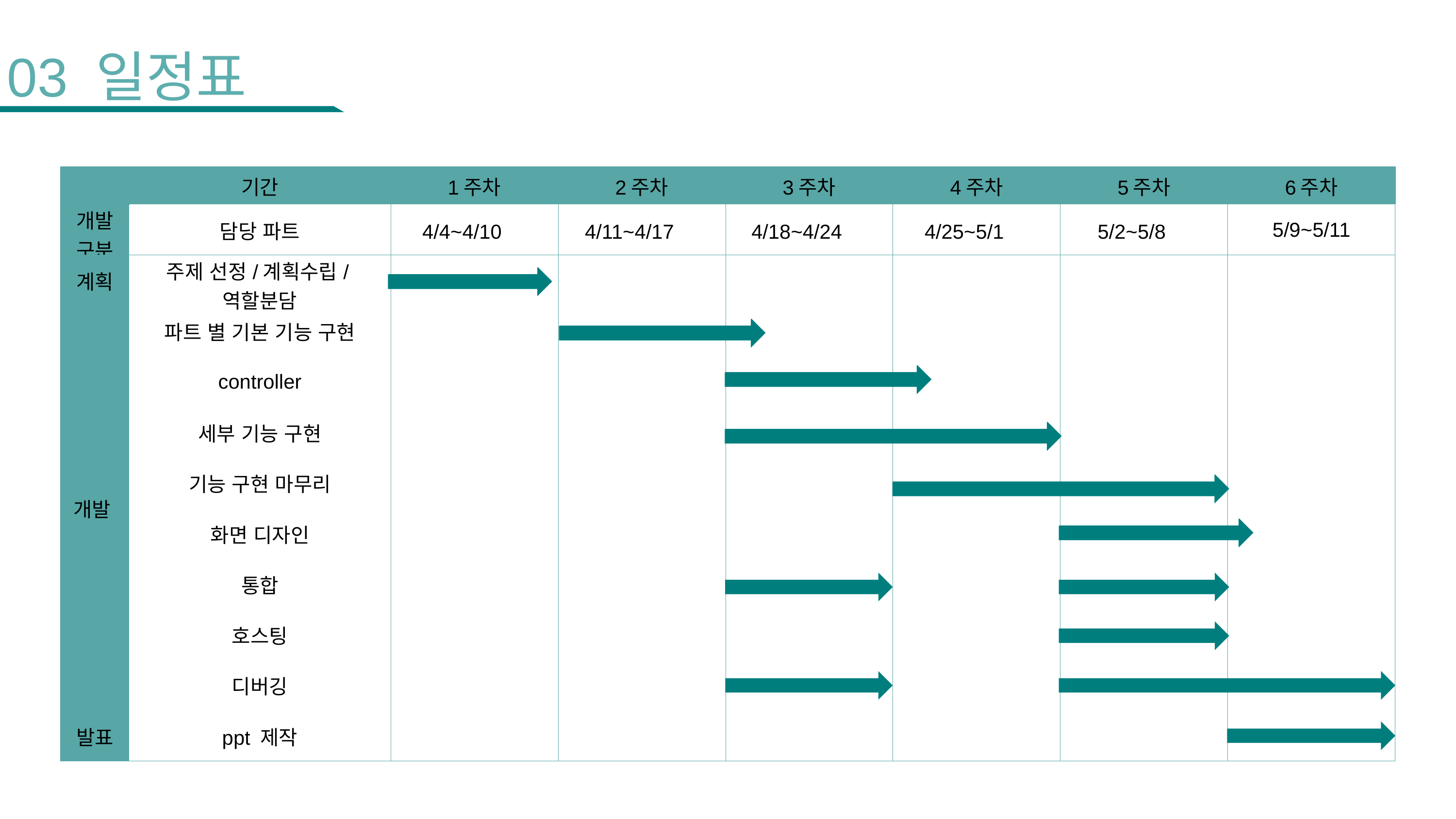

03 일정표

|  | 기간 | 1주차 | 2주차 | 3주차 | 4주차 | 5주차 | 6주차 |
| --- | --- | --- | --- | --- | --- | --- | --- |
| 개발 구분 | 담당 파트 | 4/4~4/10 | 4/11~4/17 | 4/18~4/24 | 4/25~5/1 | 5/2~5/8 | 5/9~5/11 |
| 계획 | 주제 선정/계획수립/역할분담 |  |  |  |  |  |  |
| 개발 | 파트 별 기본 기능 구현 |  |  |  |  |  |  |
|  | controller |  |  |  |  |  |  |
|  | 세부 기능 구현 |  |  |  |  |  |  |
|  | 기능 구현 마무리 |  |  |  |  |  |  |
|  | 화면 디자인 |  |  |  |  |  |  |
|  | 통합 |  |  |  |  |  |  |
|  | 호스팅 |  |  |  |  |  |  |
|  | 디버깅 |  |  |  |  |  |  |
| 발표 | ppt 제작 |  |  |  |  |  |  |